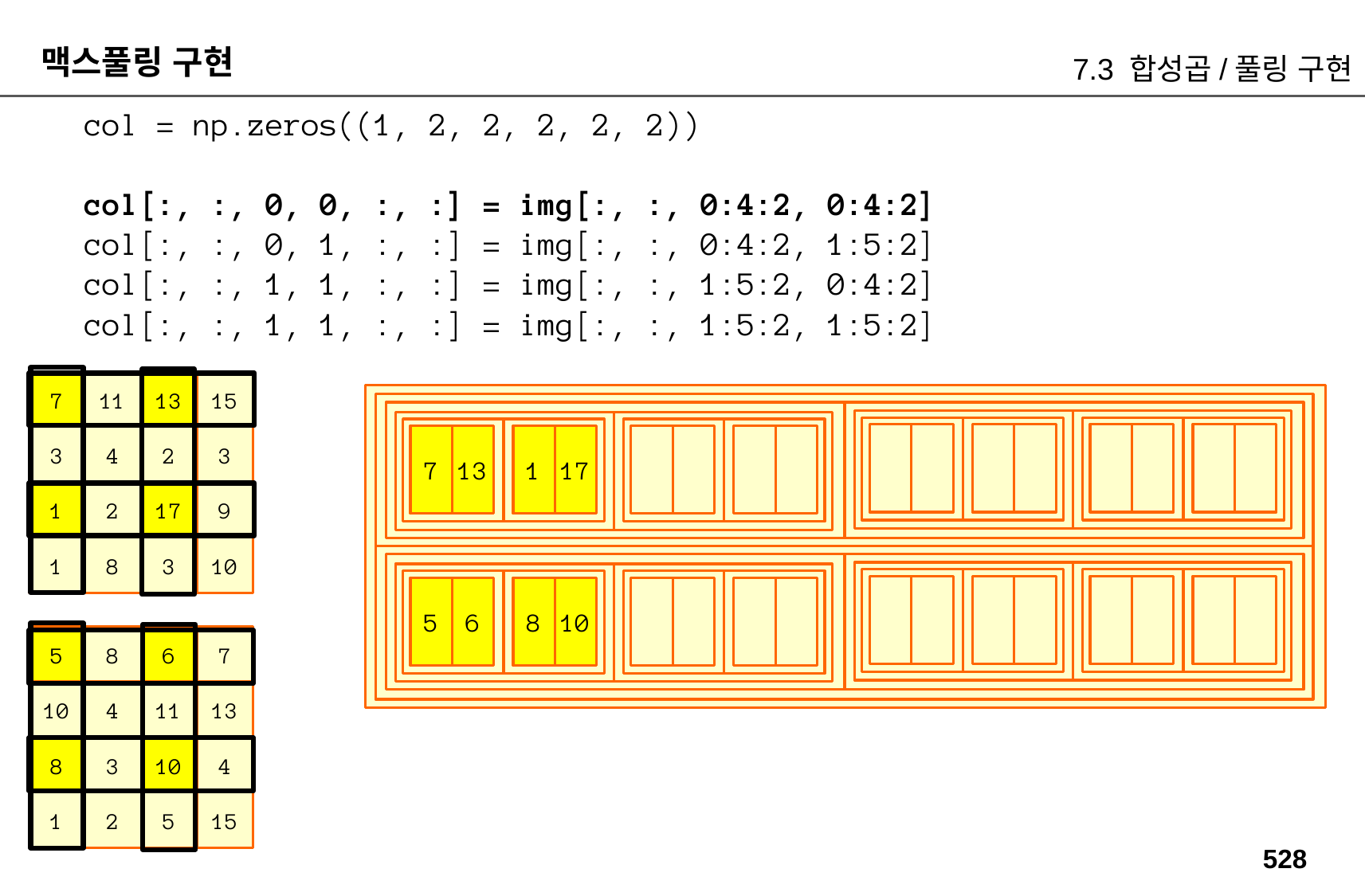

맥스풀링 구현
7.3 합성곱/풀링 구현
col = np.zeros((1, 2, 2, 2, 2, 2))

col[:, :, 0, 0, :, :] = img[:, :, 0:4:2, 0:4:2]
col[:, :, 0, 1, :, :] = img[:, :, 0:4:2, 1:5:2]
col[:, :, 1, 1, :, :] = img[:, :, 1:5:2, 0:4:2]
col[:, :, 1, 1, :, :] = img[:, :, 1:5:2, 1:5:2]

7
11
13
15

7
13
1
17
3
4
2
3

1
2
17
9

1
8
3
10

5
6
8
10
5
8
6
7

10
4
11
13

8
3
10
4

1
2
5
15